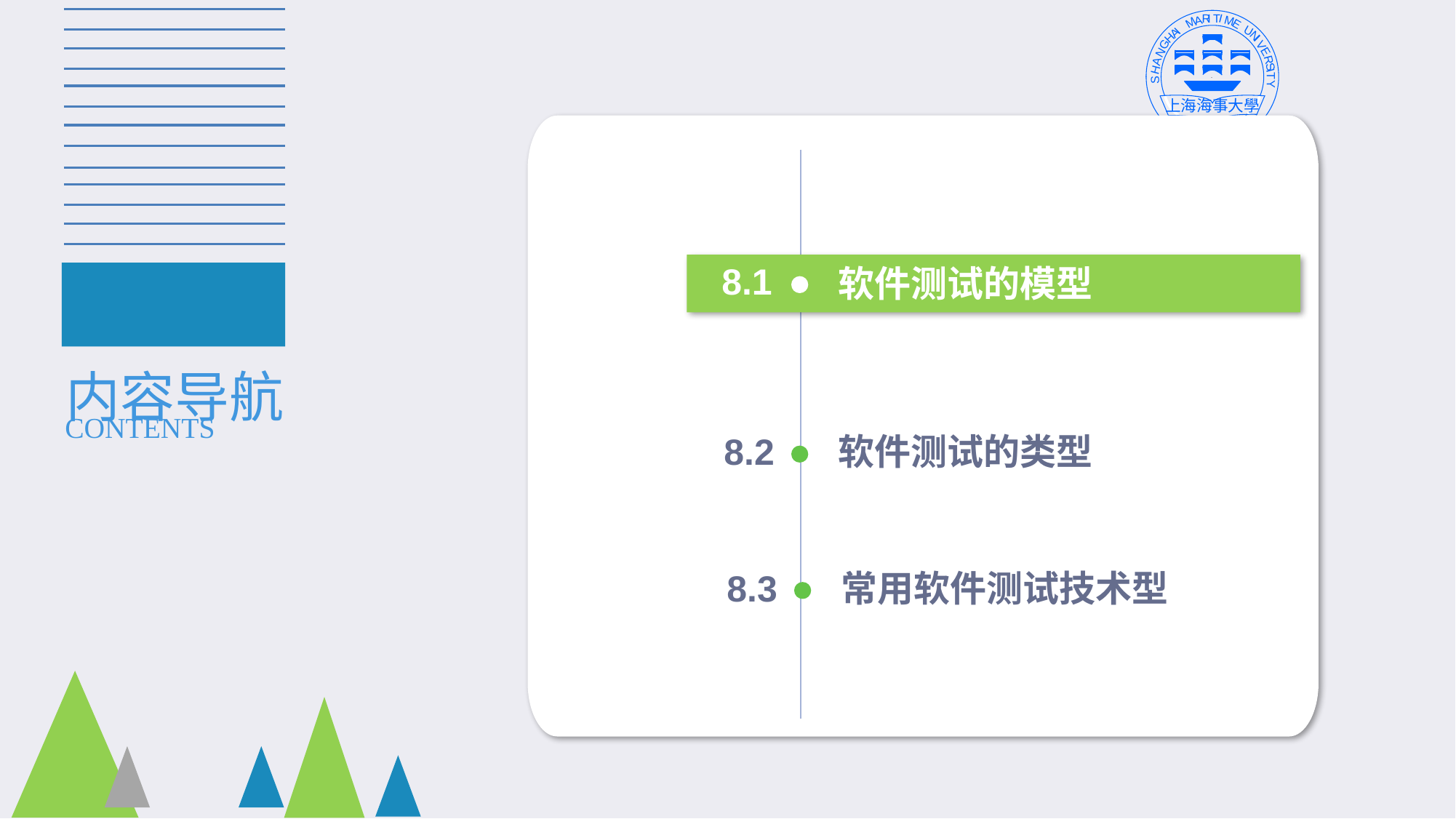

8.1
软件测试的模型

内容导航
CONTENTS
8.2
软件测试的类型

8.3
常用软件测试技术型

573